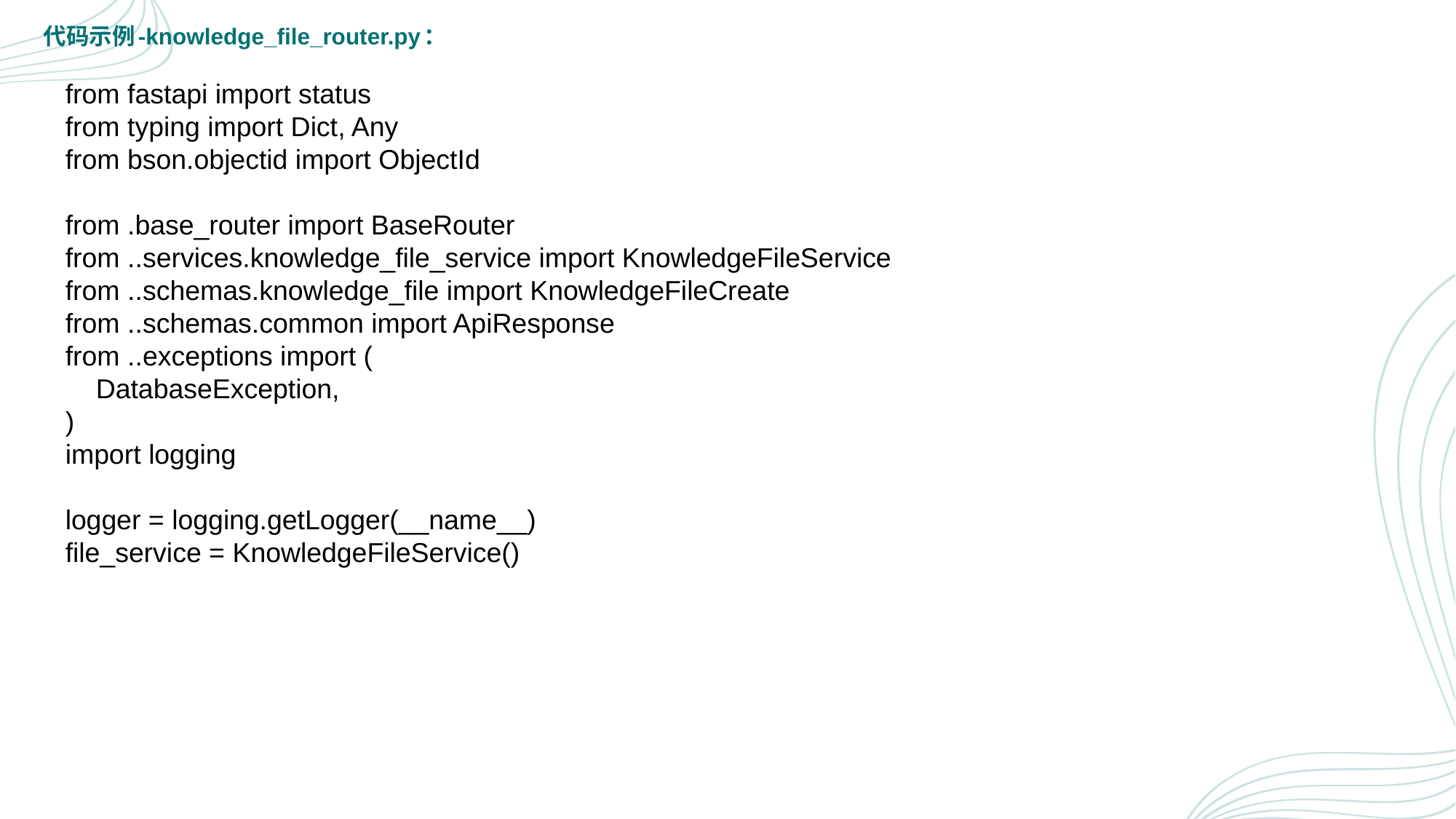

代码示例-knowledge_file_router.py：
from fastapi import status
from typing import Dict, Any
from bson.objectid import ObjectId

from .base_router import BaseRouter
from ..services.knowledge_file_service import KnowledgeFileService
from ..schemas.knowledge_file import KnowledgeFileCreate
from ..schemas.common import ApiResponse
from ..exceptions import (
    DatabaseException,
)
import logging

logger = logging.getLogger(__name__)
file_service = KnowledgeFileService()